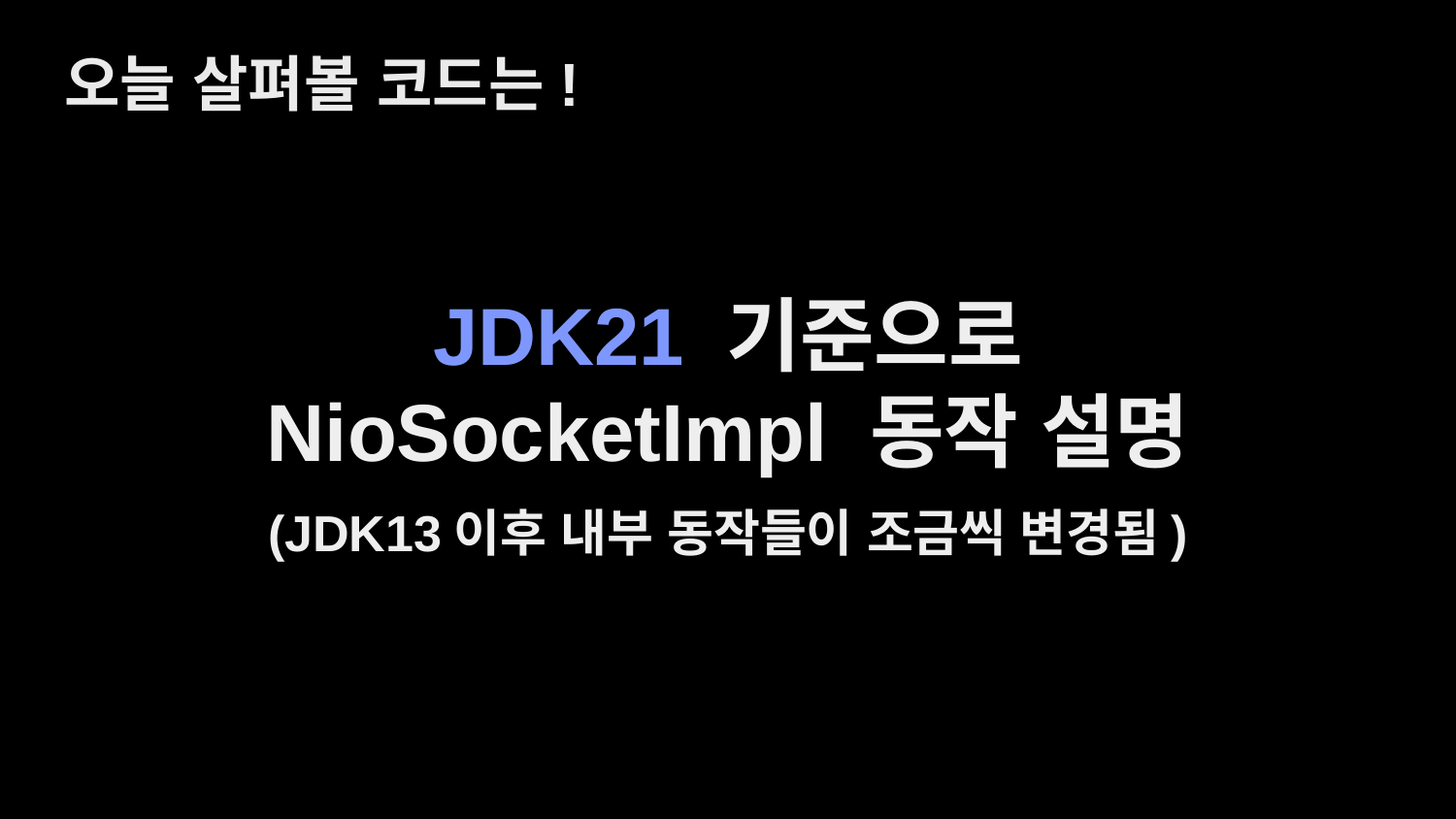

오늘 살펴볼 코드는!
JDK21 기준으로
NioSocketImpl 동작 설명
(JDK13이후 내부 동작들이 조금씩 변경됨)